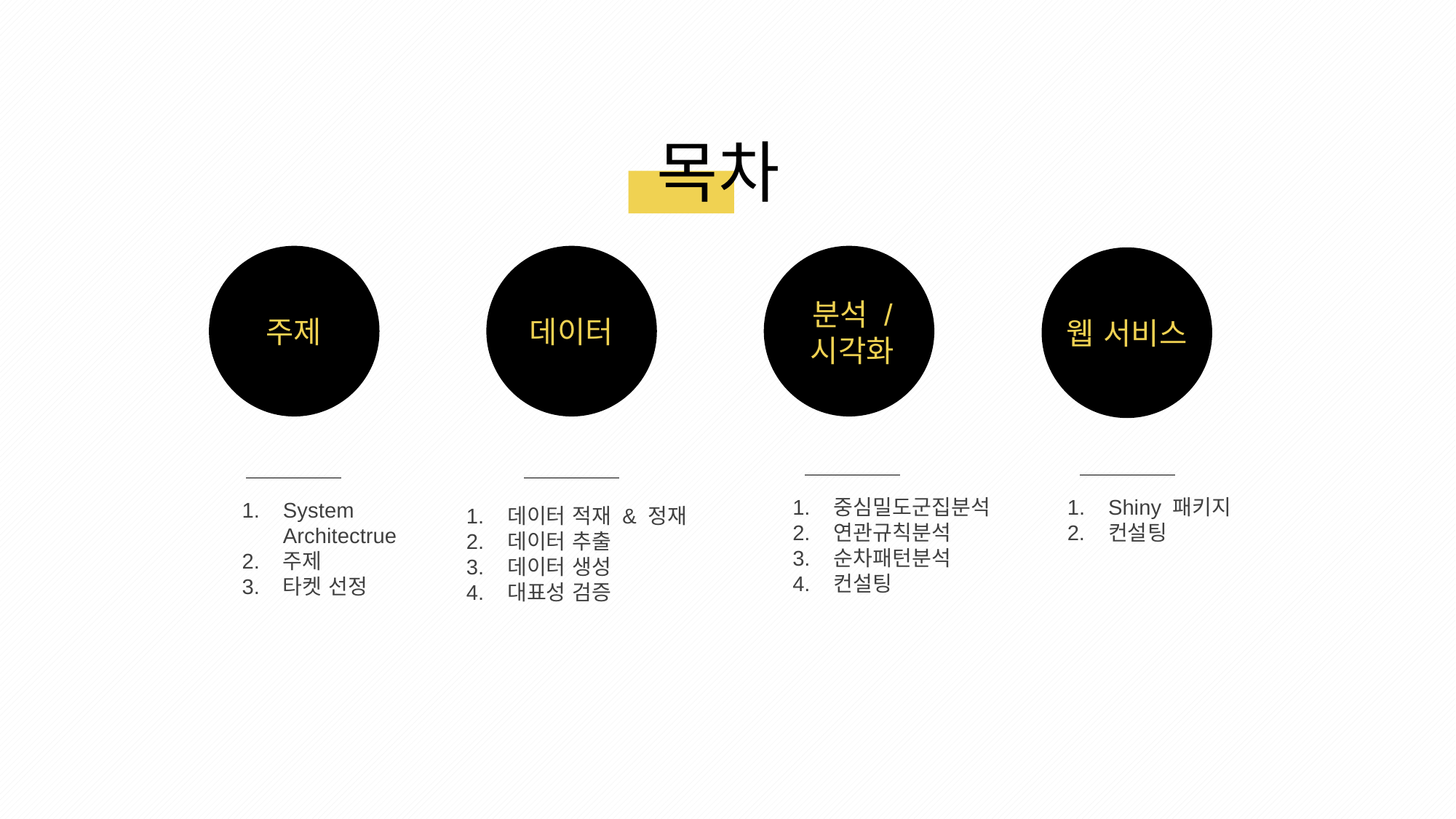

목차

주제

데이터

분석 /
시각화

웹 서비스
Shiny 패키지
컨설팅
중심밀도군집분석
연관규칙분석
순차패턴분석
컨설팅
데이터 적재 & 정재
데이터 추출
데이터 생성
대표성 검증

System
Architectrue
주제
타켓 선정